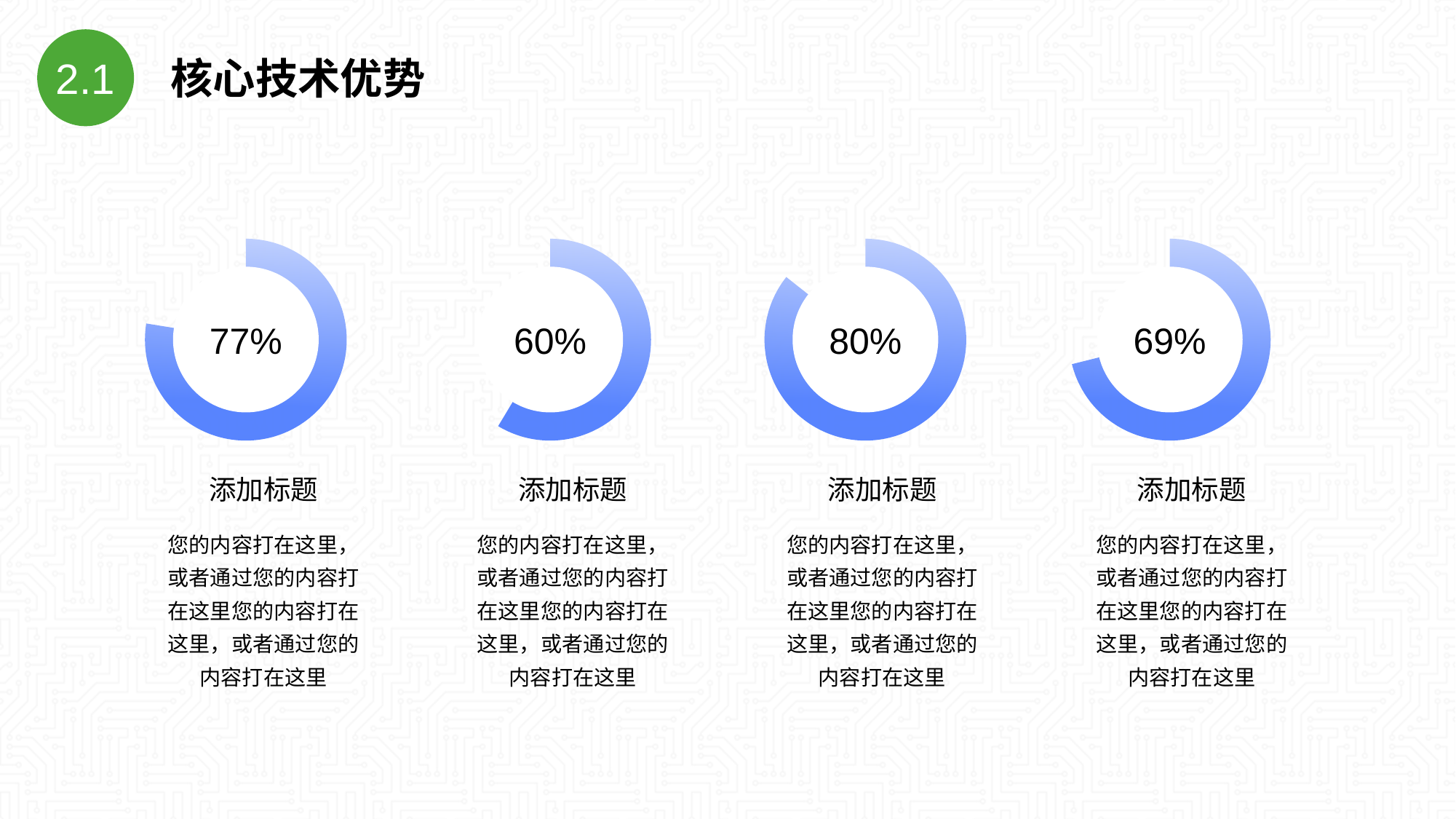

2.1
核心技术优势

77%

60%

80%

69%
添加标题
添加标题
添加标题
添加标题
您的内容打在这里，或者通过您的内容打在这里您的内容打在这里，或者通过您的内容打在这里

您的内容打在这里，或者通过您的内容打在这里您的内容打在这里，或者通过您的内容打在这里

您的内容打在这里，或者通过您的内容打在这里您的内容打在这里，或者通过您的内容打在这里

您的内容打在这里，或者通过您的内容打在这里您的内容打在这里，或者通过您的内容打在这里